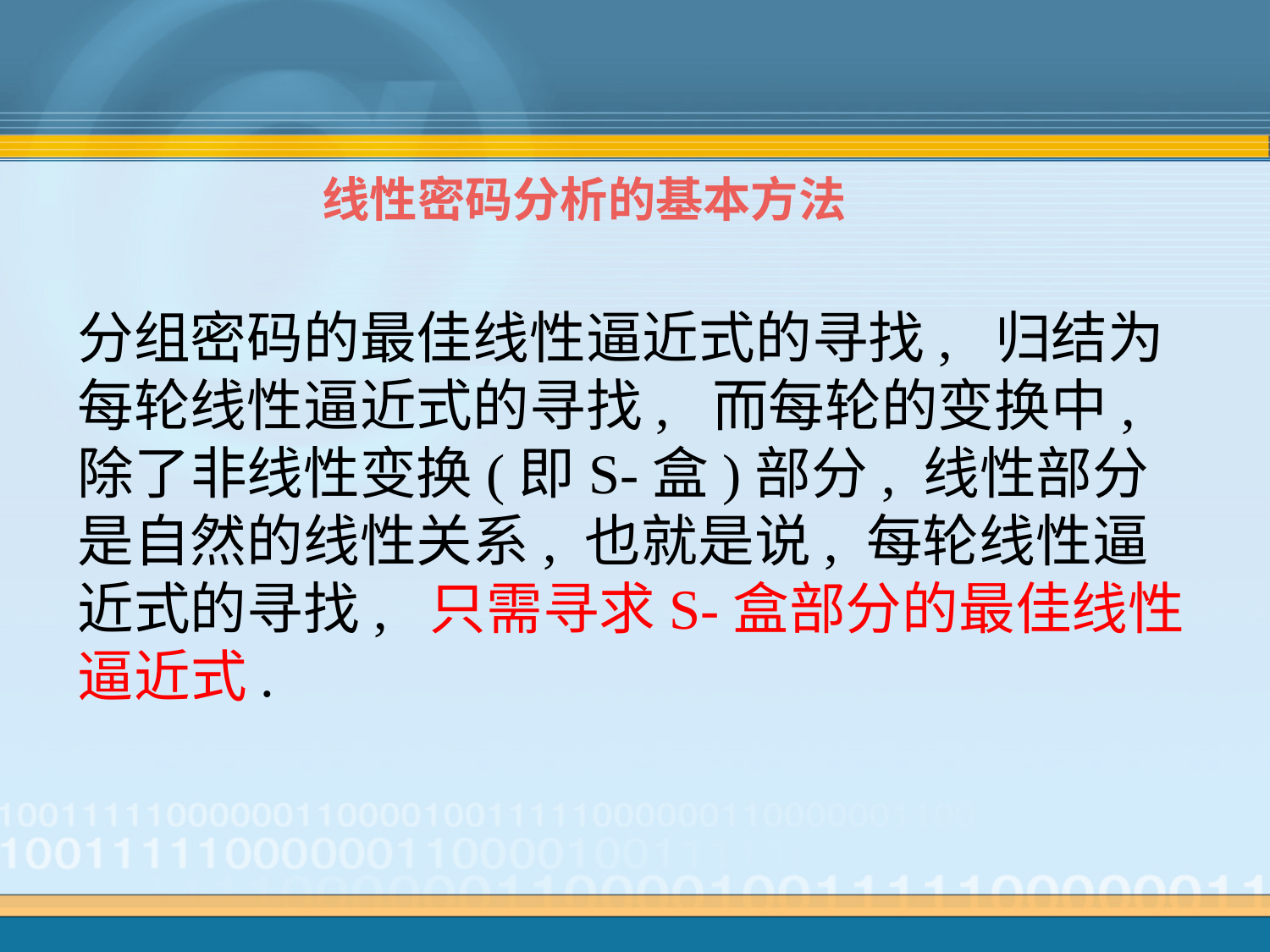

# 线性密码分析的基本方法
分组密码的最佳线性逼近式的寻找,  归结为每轮线性逼近式的寻找,  而每轮的变换中, 除了非线性变换(即S-盒)部分, 线性部分是自然的线性关系, 也就是说, 每轮线性逼近式的寻找,  只需寻求S-盒部分的最佳线性逼近式.